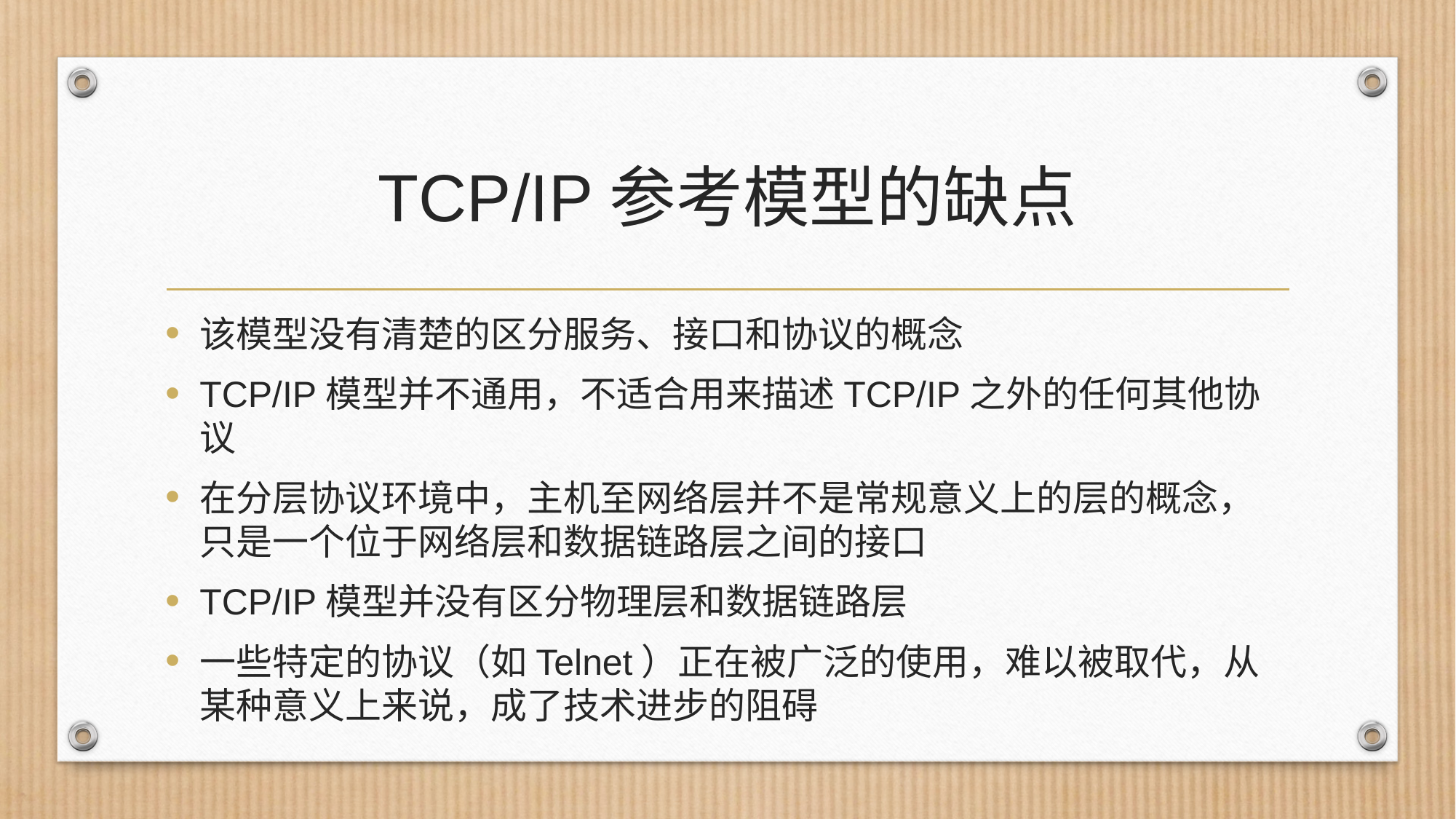

# TCP/IP参考模型的缺点
该模型没有清楚的区分服务、接口和协议的概念
TCP/IP模型并不通用，不适合用来描述TCP/IP之外的任何其他协议
在分层协议环境中，主机至网络层并不是常规意义上的层的概念，只是一个位于网络层和数据链路层之间的接口
TCP/IP模型并没有区分物理层和数据链路层
一些特定的协议（如Telnet）正在被广泛的使用，难以被取代，从某种意义上来说，成了技术进步的阻碍